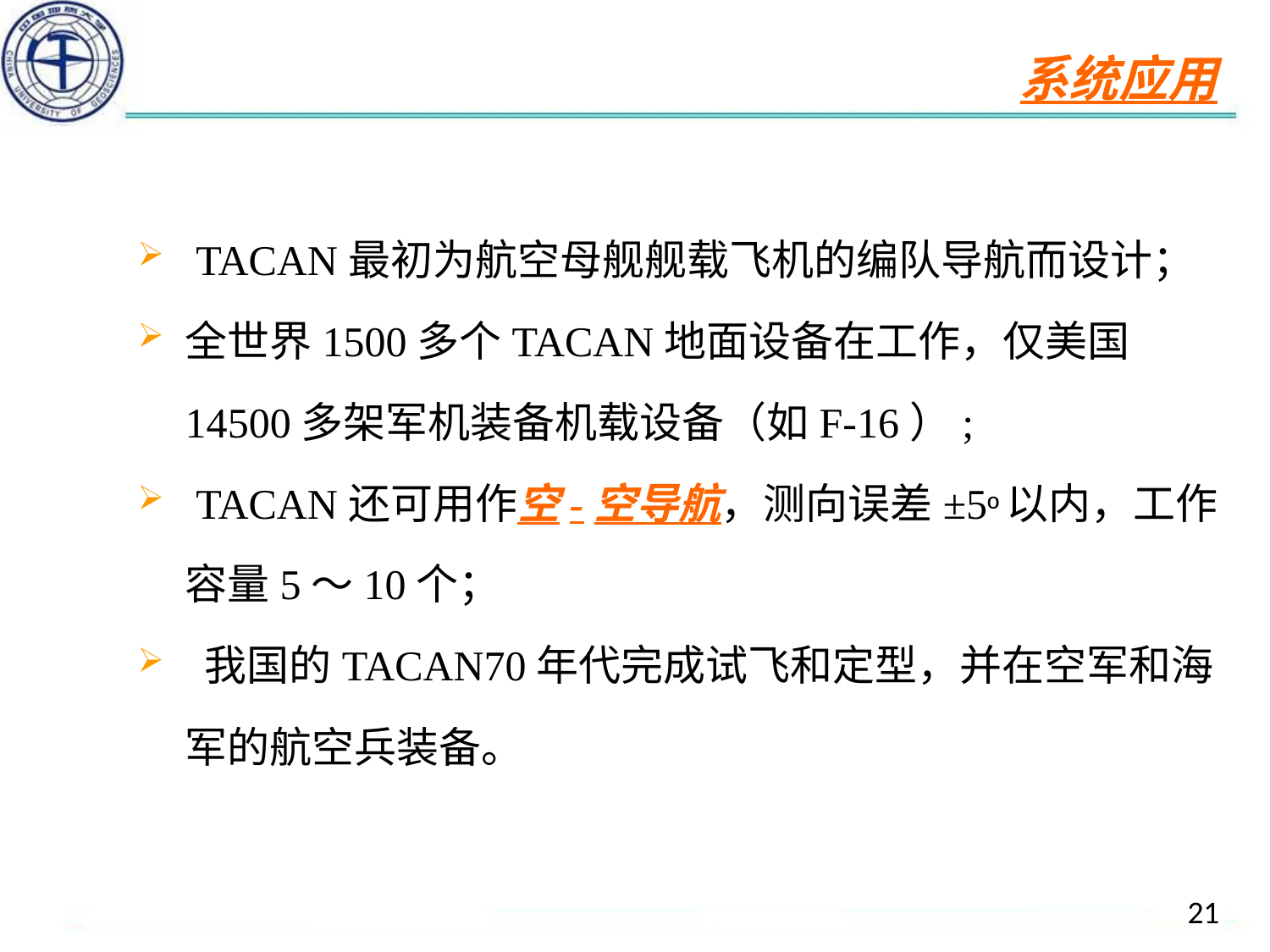

系统应用
 TACAN最初为航空母舰舰载飞机的编队导航而设计；
全世界1500多个TACAN地面设备在工作，仅美国14500多架军机装备机载设备（如F-16）;
 TACAN还可用作空-空导航，测向误差±5º以内，工作容量5～10个；
 我国的TACAN70年代完成试飞和定型，并在空军和海军的航空兵装备。
21